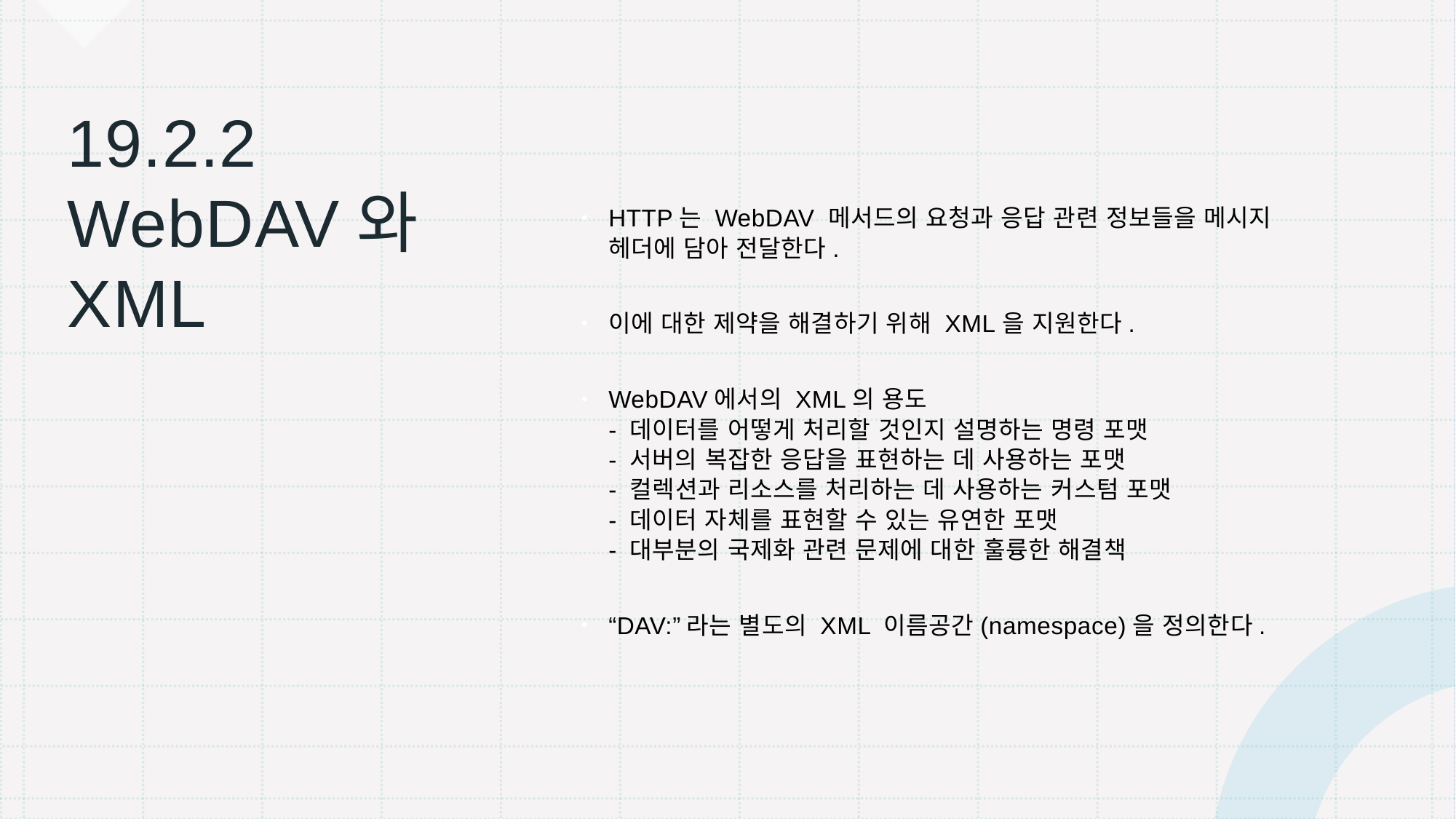

HTTP는 WebDAV 메서드의 요청과 응답 관련 정보들을 메시지 헤더에 담아 전달한다.

이에 대한 제약을 해결하기 위해 XML을 지원한다.

WebDAV에서의 XML의 용도
- 데이터를 어떻게 처리할 것인지 설명하는 명령 포맷
- 서버의 복잡한 응답을 표현하는 데 사용하는 포맷
- 컬렉션과 리소스를 처리하는 데 사용하는 커스텀 포맷
- 데이터 자체를 표현할 수 있는 유연한 포맷
- 대부분의 국제화 관련 문제에 대한 훌륭한 해결책

“DAV:”라는 별도의 XML 이름공간(namespace)을 정의한다.
# 19.2.2 WebDAV와 XML